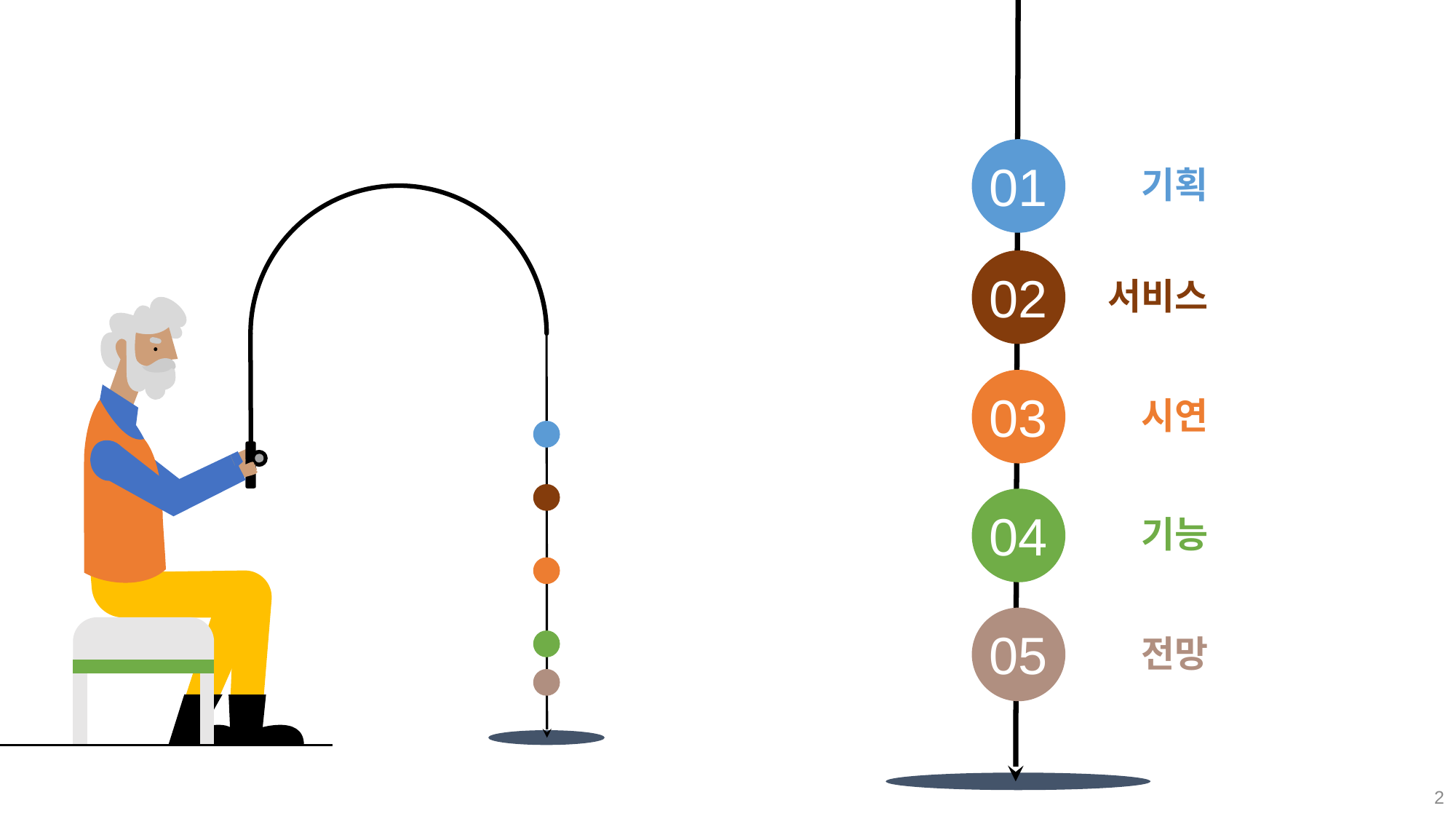

01
기획

02
서비스
03
시연
04
기능
05
전망

2